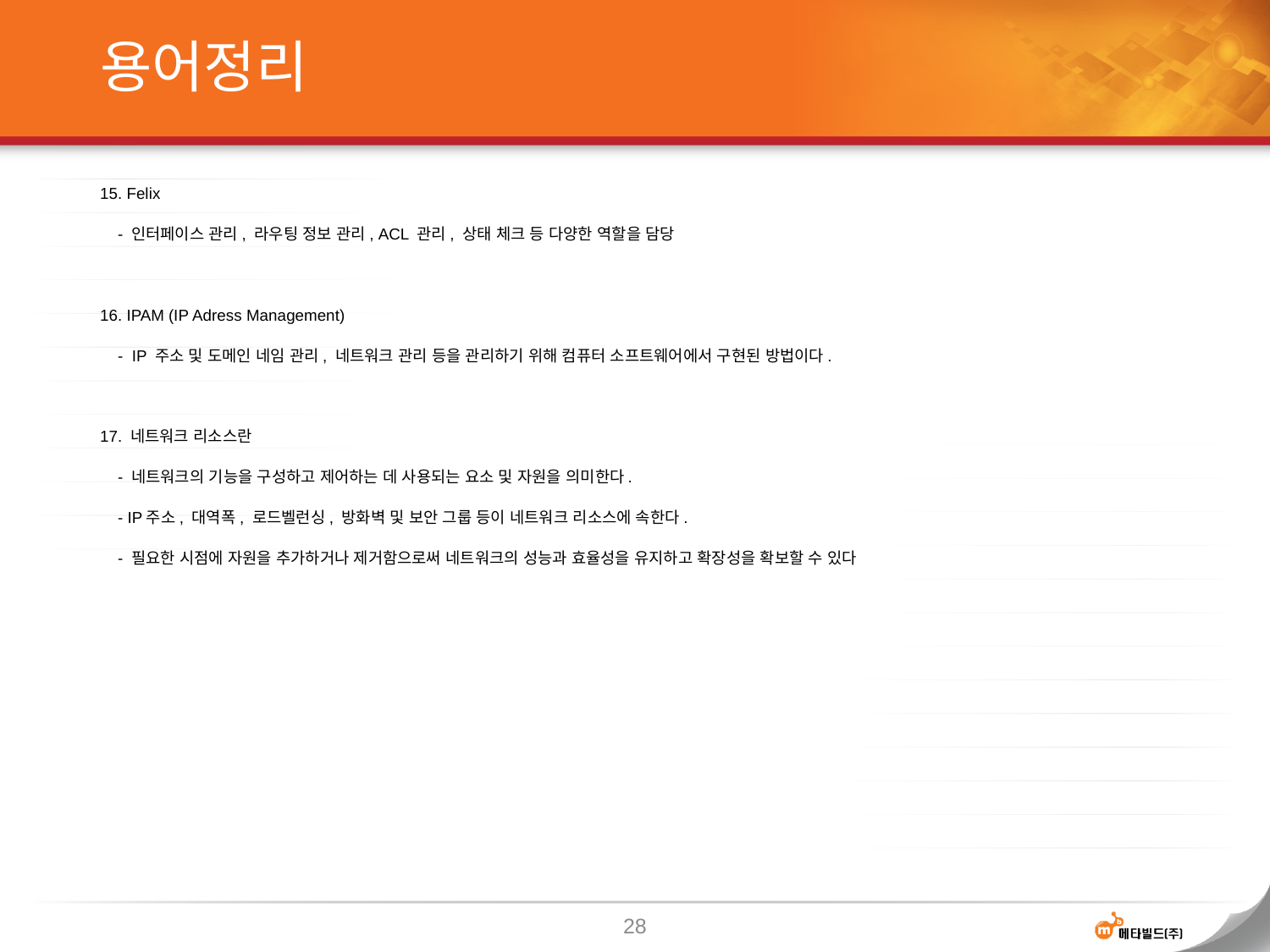

# 용어정리
15. Felix
    - 인터페이스 관리, 라우팅 정보 관리, ACL 관리, 상태 체크 등 다양한 역할을 담당

16. IPAM (IP Adress Management)
    -  IP 주소 및 도메인 네임 관리, 네트워크 관리 등을 관리하기 위해 컴퓨터 소프트웨어에서 구현된 방법이다.

17. 네트워크 리소스란
    - 네트워크의 기능을 구성하고 제어하는 데 사용되는 요소 및 자원을 의미한다.
    - IP주소, 대역폭, 로드벨런싱, 방화벽 및 보안 그룹 등이 네트워크 리소스에 속한다.
    - 필요한 시점에 자원을 추가하거나 제거함으로써 네트워크의 성능과 효율성을 유지하고 확장성을 확보할 수 있다
28